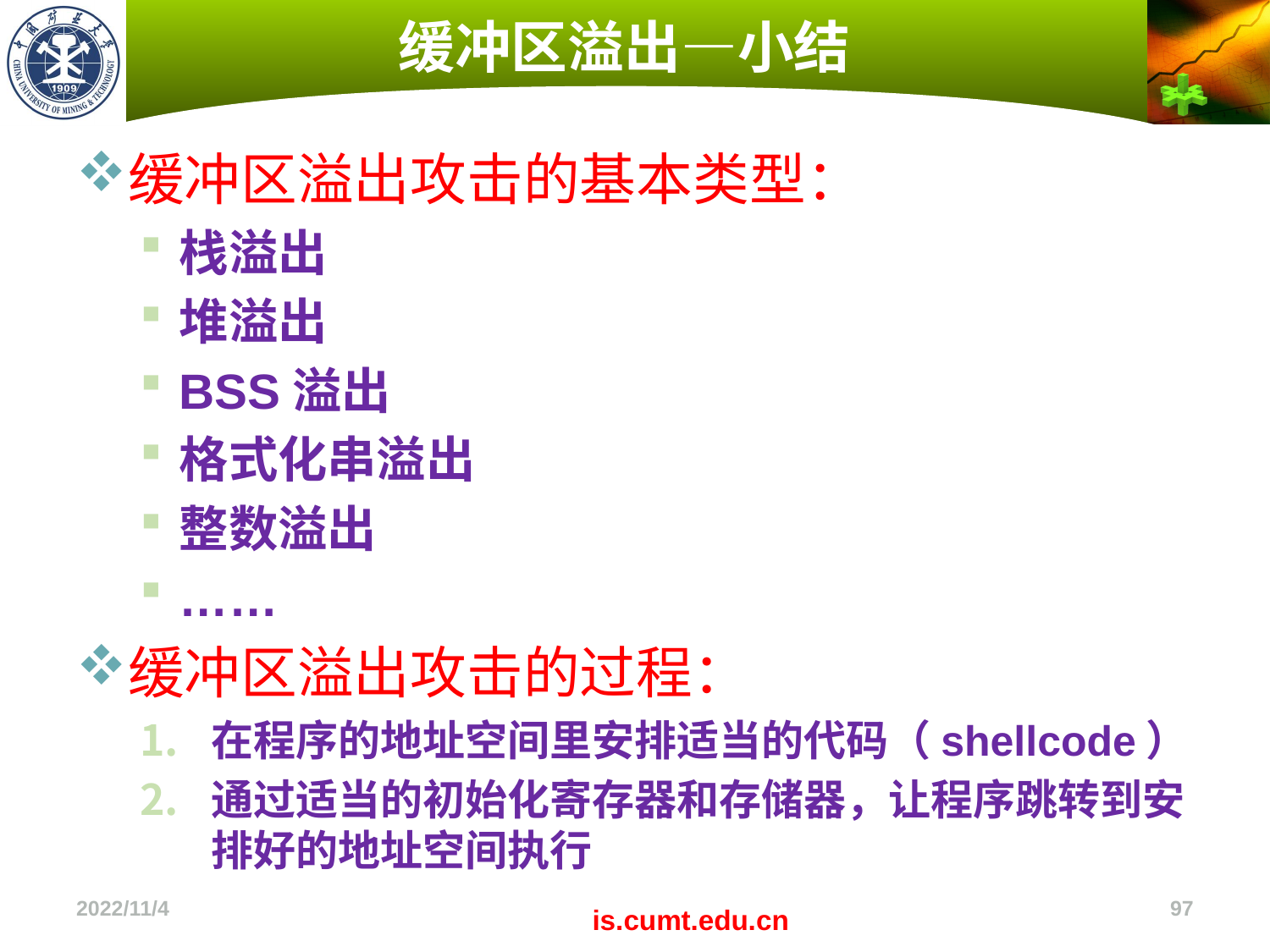

# 缓冲区溢出—小结
缓冲区溢出攻击的基本类型：
栈溢出
堆溢出
BSS溢出
格式化串溢出
整数溢出
……
缓冲区溢出攻击的过程：
在程序的地址空间里安排适当的代码（shellcode）
通过适当的初始化寄存器和存储器，让程序跳转到安排好的地址空间执行

2022/11/4
97
is.cumt.edu.cn